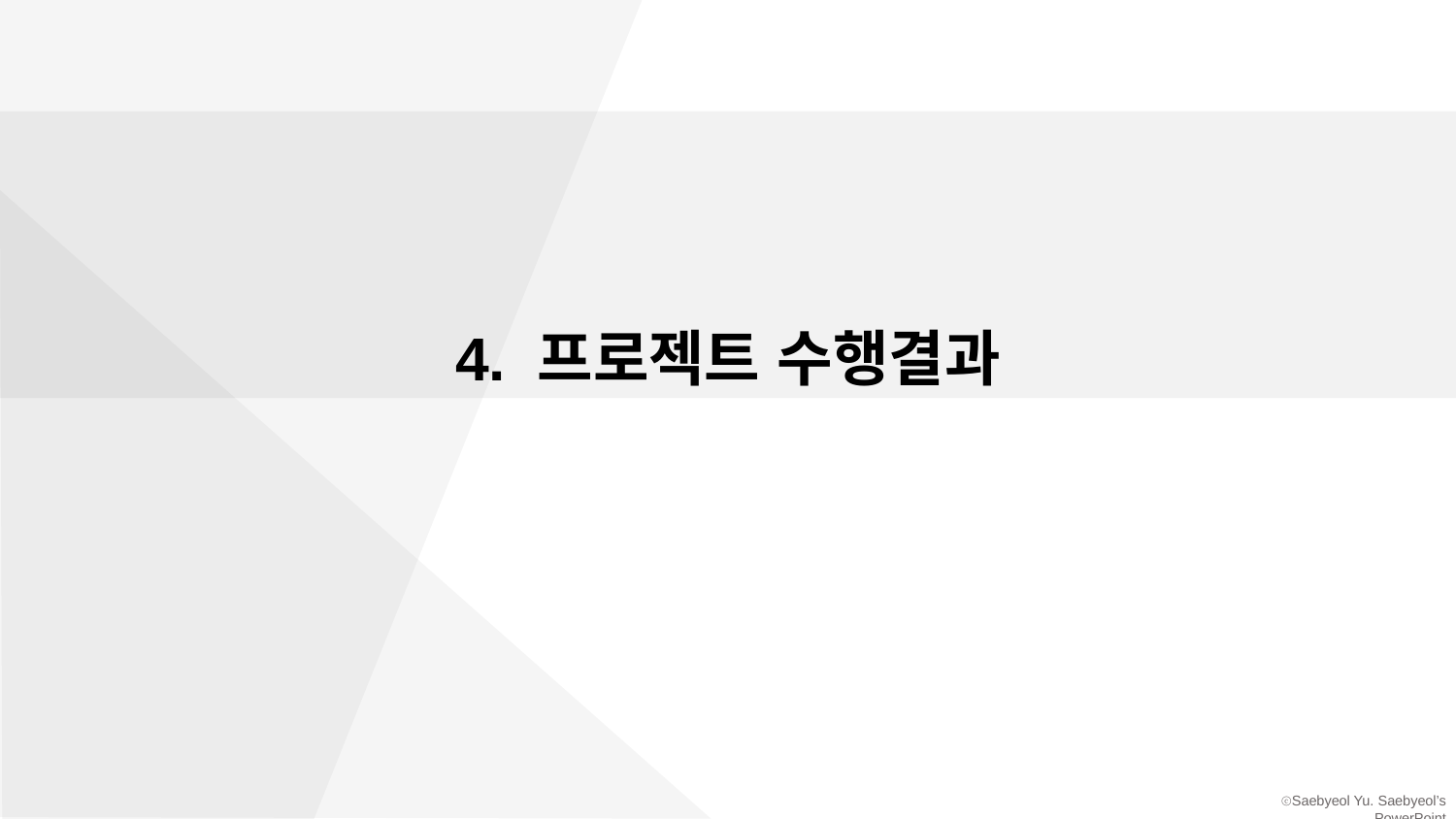

4. 프로젝트 수행결과

FREE PPT TEMPLATE BY DELIGHT.